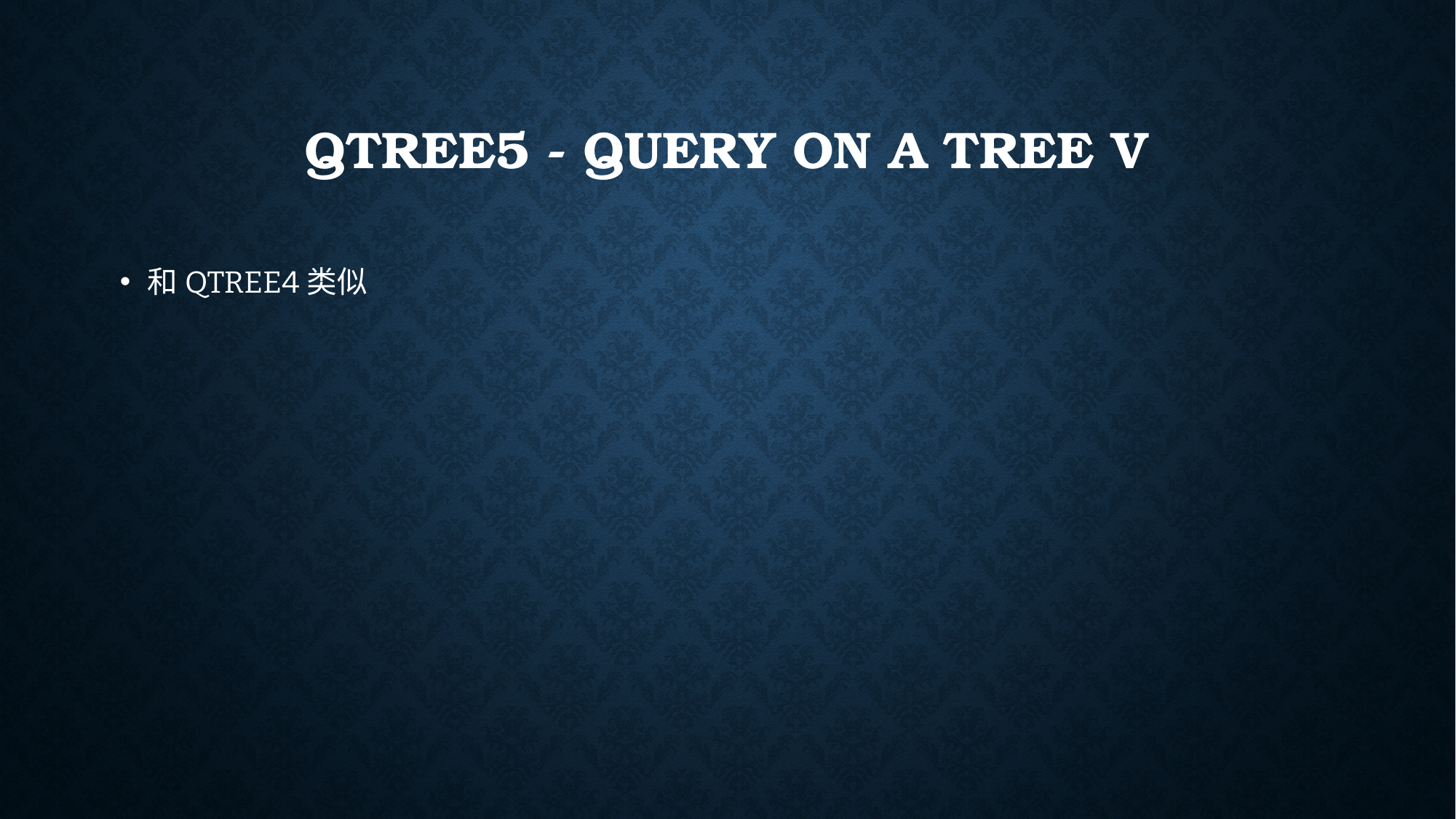

# QTREE5 - Query on a tree V
和QTREE4类似